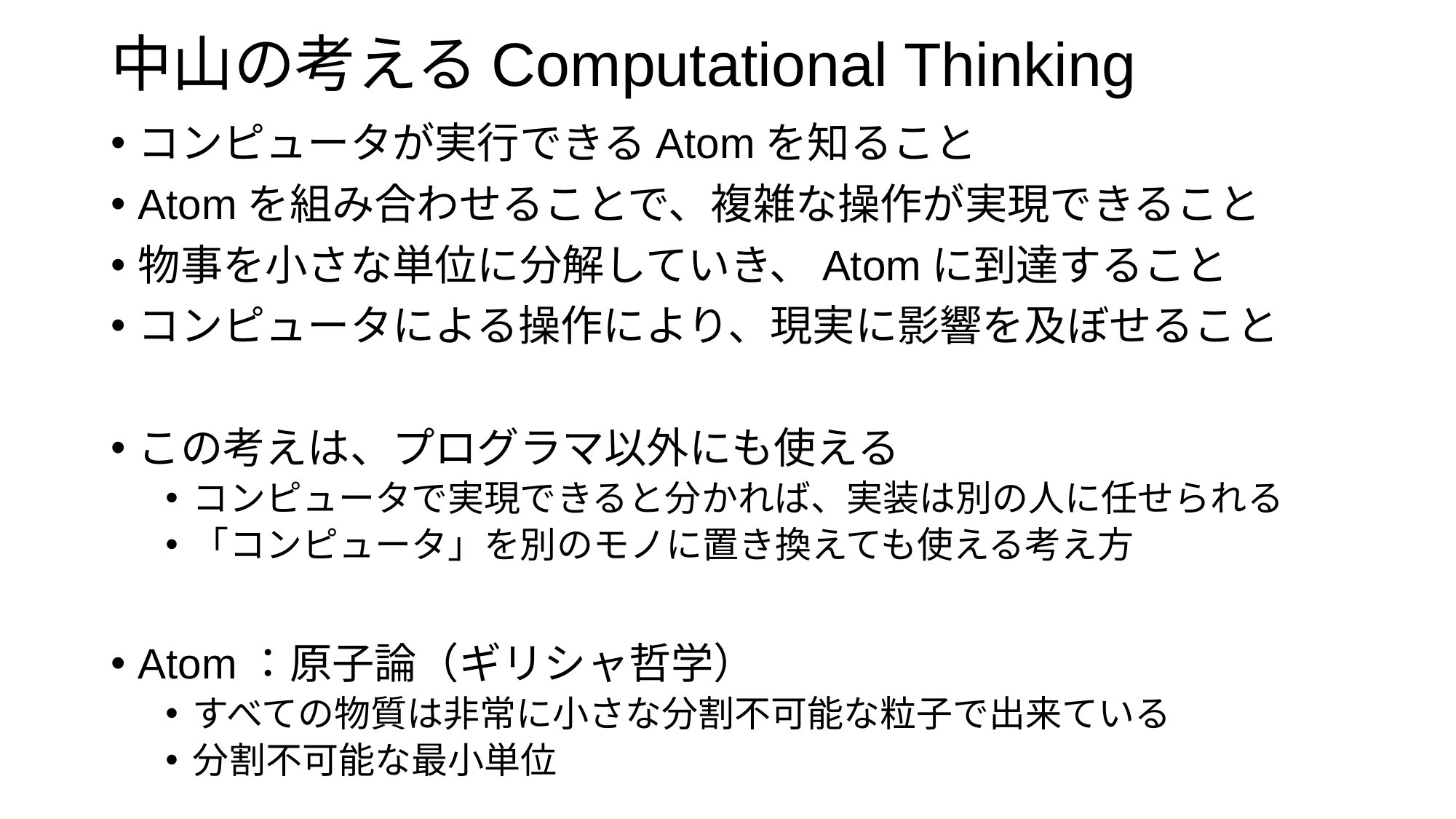

# 中山の考えるComputational Thinking
コンピュータが実行できるAtomを知ること
Atomを組み合わせることで、複雑な操作が実現できること
物事を小さな単位に分解していき、Atomに到達すること
コンピュータによる操作により、現実に影響を及ぼせること

この考えは、プログラマ以外にも使える
コンピュータで実現できると分かれば、実装は別の人に任せられる
「コンピュータ」を別のモノに置き換えても使える考え方

Atom：原子論（ギリシャ哲学）
すべての物質は非常に小さな分割不可能な粒子で出来ている
分割不可能な最小単位